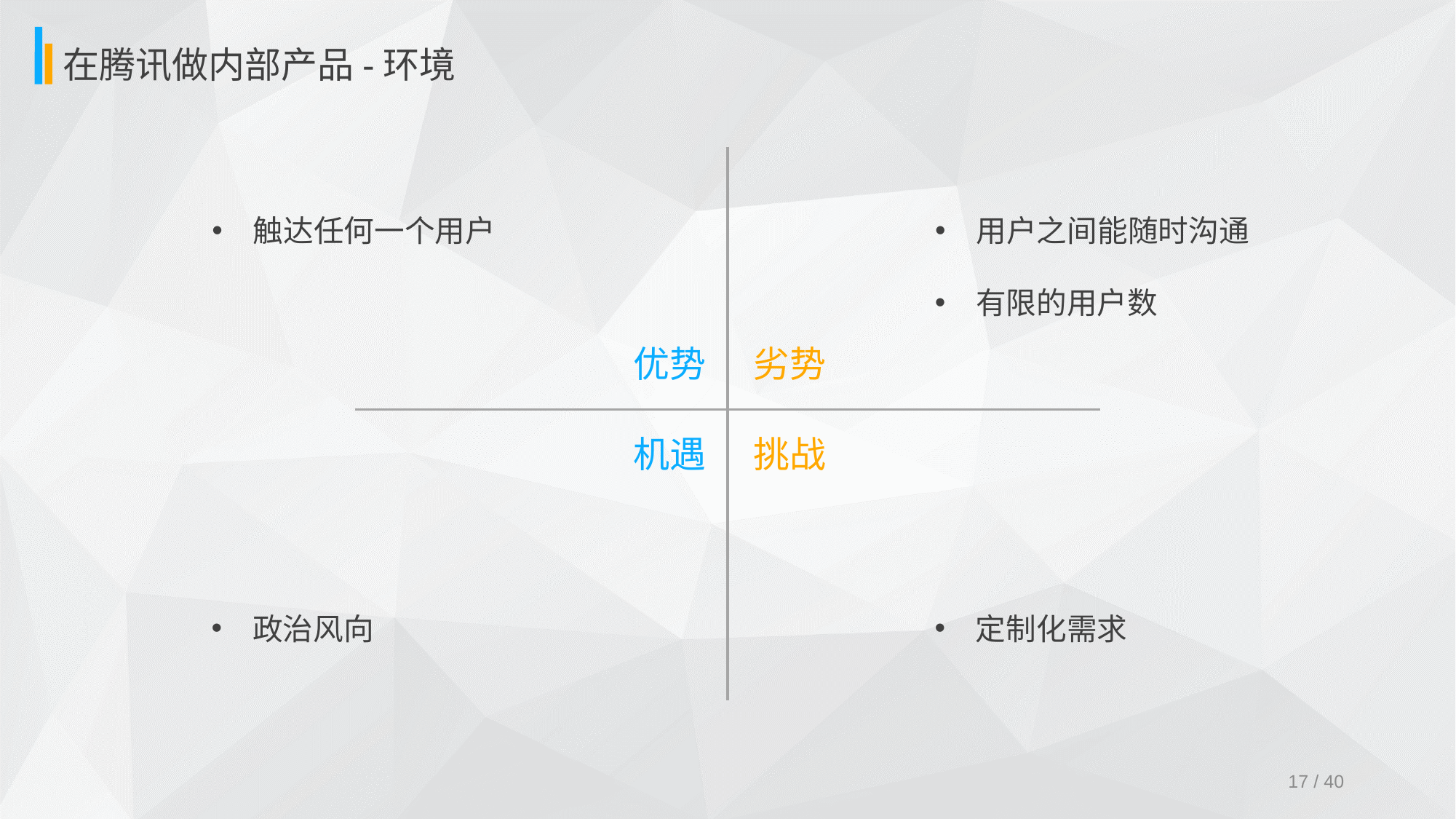

在腾讯做内部产品-环境

触达任何一个用户
用户之间能随时沟通
有限的用户数
优势
劣势
机遇
挑战
政治风向
定制化需求
17 / 40